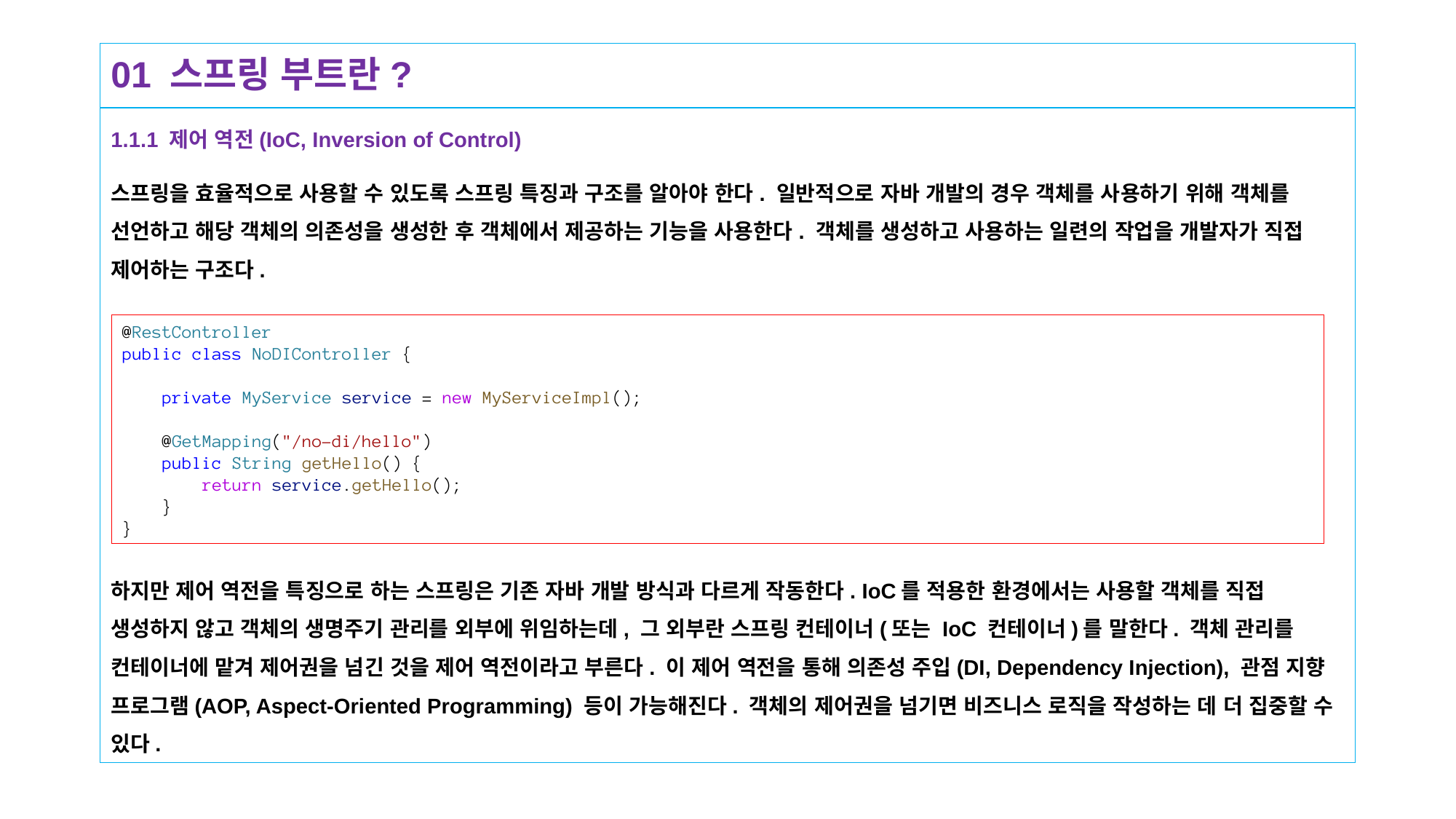

# 01 스프링 부트란?
1.1.1 제어 역전(IoC, Inversion of Control)
스프링을 효율적으로 사용할 수 있도록 스프링 특징과 구조를 알아야 한다. 일반적으로 자바 개발의 경우 객체를 사용하기 위해 객체를 선언하고 해당 객체의 의존성을 생성한 후 객체에서 제공하는 기능을 사용한다. 객체를 생성하고 사용하는 일련의 작업을 개발자가 직접 제어하는 구조다.

하지만 제어 역전을 특징으로 하는 스프링은 기존 자바 개발 방식과 다르게 작동한다. IoC를 적용한 환경에서는 사용할 객체를 직접 생성하지 않고 객체의 생명주기 관리를 외부에 위임하는데, 그 외부란 스프링 컨테이너(또는 IoC 컨테이너)를 말한다. 객체 관리를 컨테이너에 맡겨 제어권을 넘긴 것을 제어 역전이라고 부른다. 이 제어 역전을 통해 의존성 주입(DI, Dependency Injection), 관점 지향 프로그램(AOP, Aspect-Oriented Programming) 등이 가능해진다. 객체의 제어권을 넘기면 비즈니스 로직을 작성하는 데 더 집중할 수 있다.
@RestController
public class NoDIController {
    private MyService service = new MyServiceImpl();
    @GetMapping("/no-di/hello")
    public String getHello() {
        return service.getHello();
    }
}